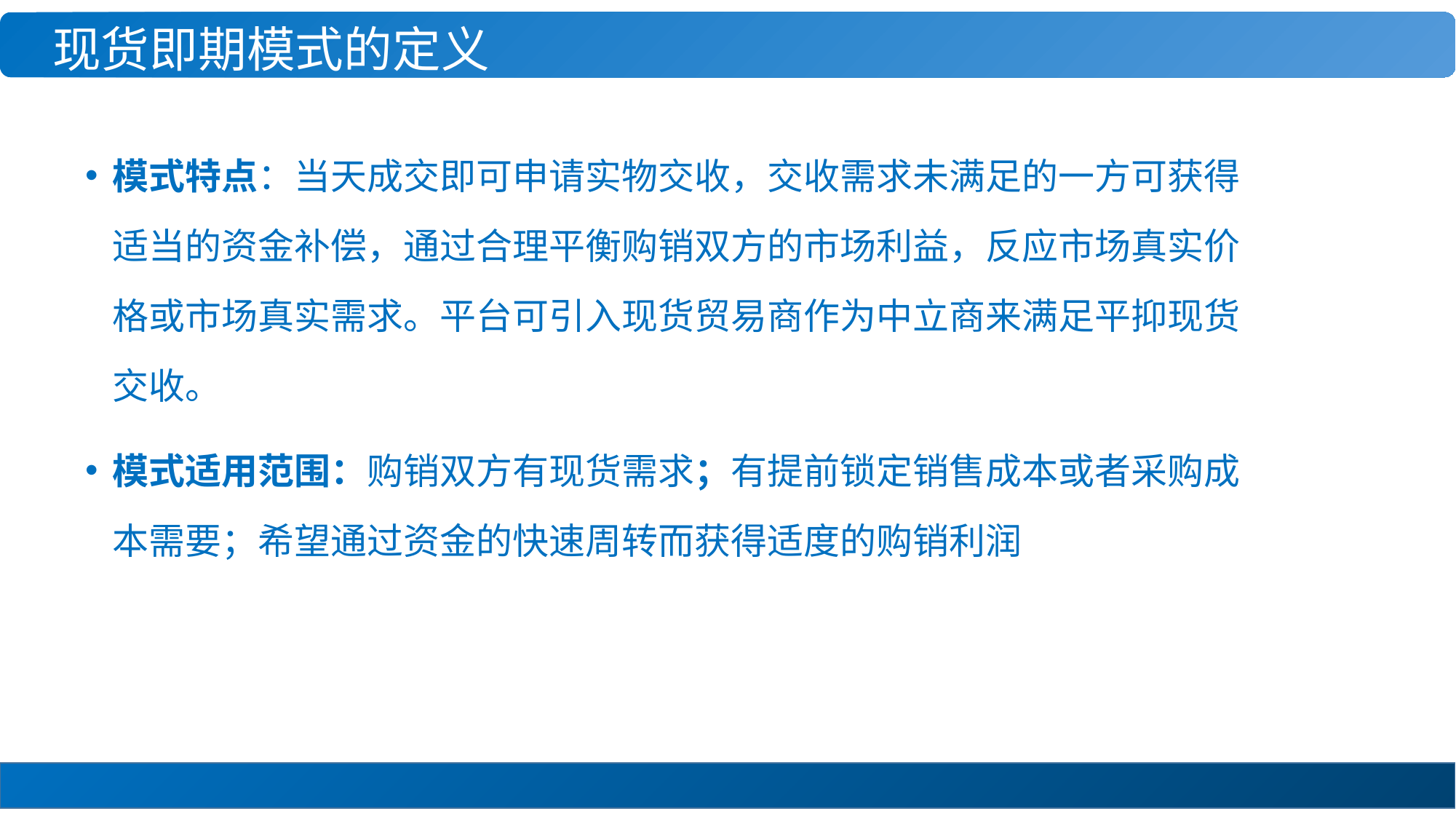

现货即期模式的定义

模式特点：当天成交即可申请实物交收，交收需求未满足的一方可获得适当的资金补偿，通过合理平衡购销双方的市场利益，反应市场真实价格或市场真实需求。平台可引入现货贸易商作为中立商来满足平抑现货交收。
模式适用范围：购销双方有现货需求；有提前锁定销售成本或者采购成本需要；希望通过资金的快速周转而获得适度的购销利润